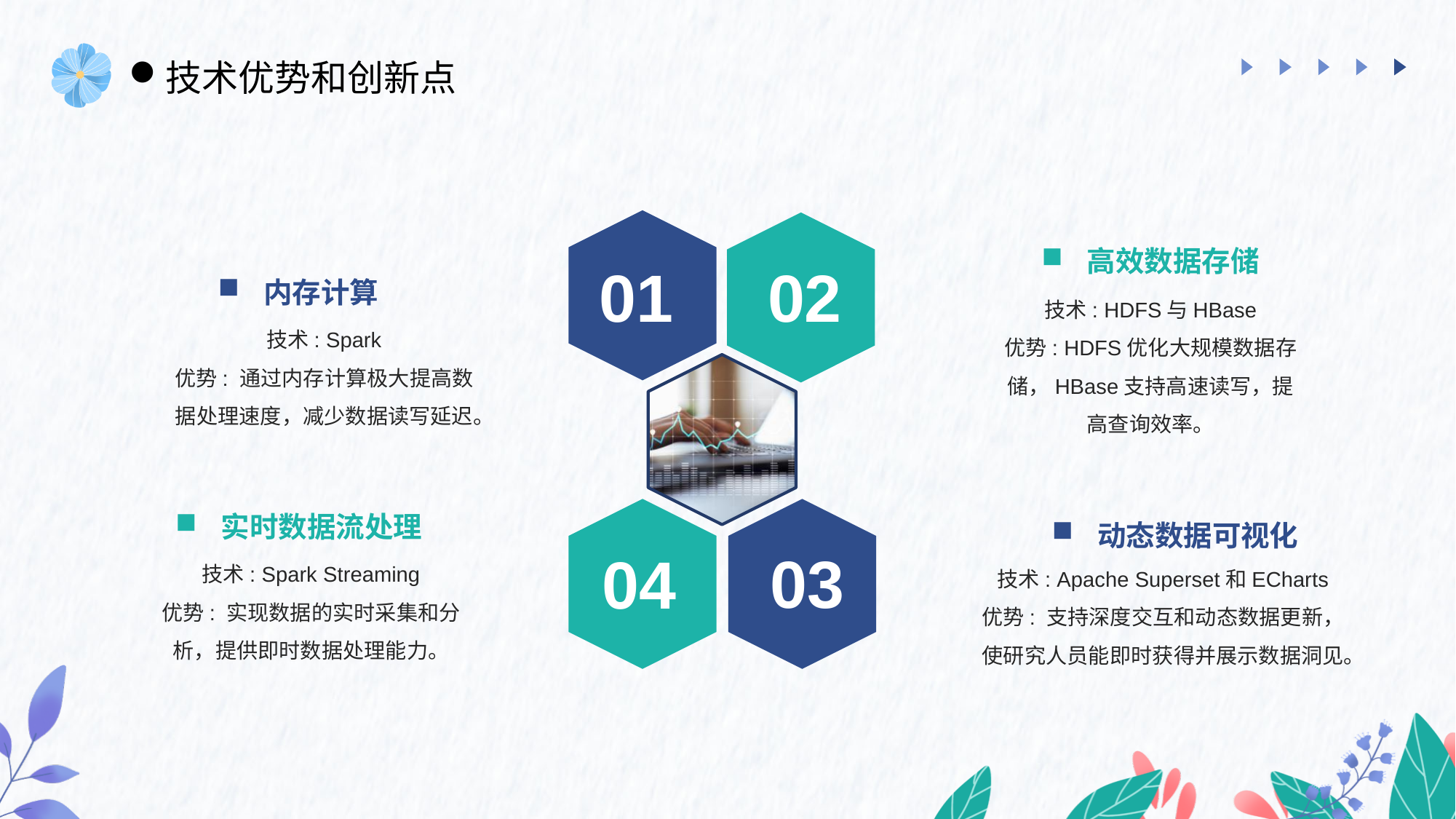

技术优势和创新点

01

02
高效数据存储
内存计算
技术: HDFS与HBase
优势: HDFS优化大规模数据存储，HBase支持高速读写，提高查询效率。
技术: Spark
优势: 通过内存计算极大提高数据处理速度，减少数据读写延迟。

04

03
实时数据流处理
动态数据可视化
技术: Spark Streaming
优势: 实现数据的实时采集和分析，提供即时数据处理能力。
技术: Apache Superset和ECharts
优势: 支持深度交互和动态数据更新，使研究人员能即时获得并展示数据洞见。